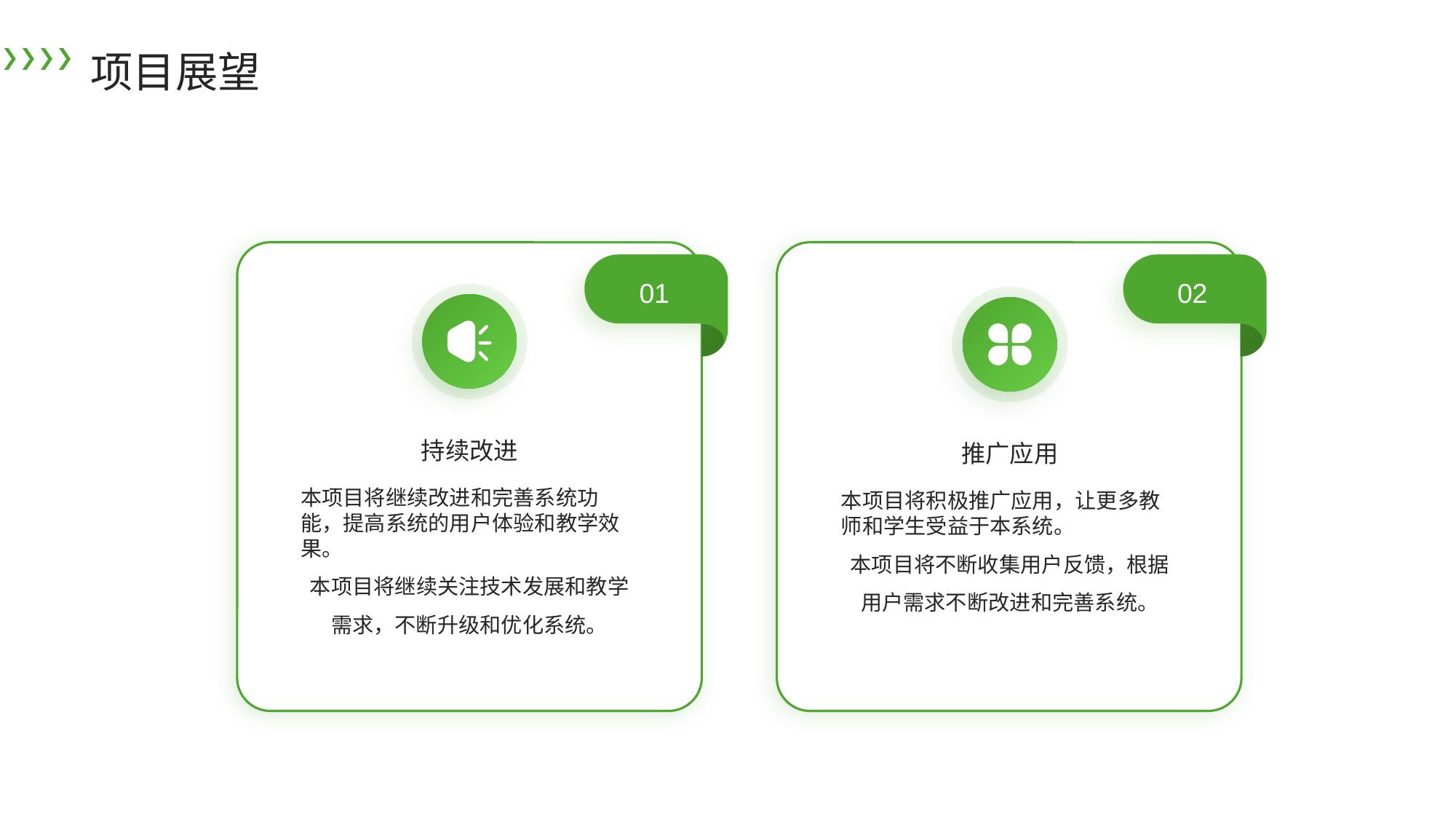

项目展望

01
02

持续改进
推广应用
本项目将继续改进和完善系统功能，提高系统的用户体验和教学效果。
本项目将继续关注技术发展和教学需求，不断升级和优化系统。
本项目将积极推广应用，让更多教师和学生受益于本系统。
本项目将不断收集用户反馈，根据用户需求不断改进和完善系统。